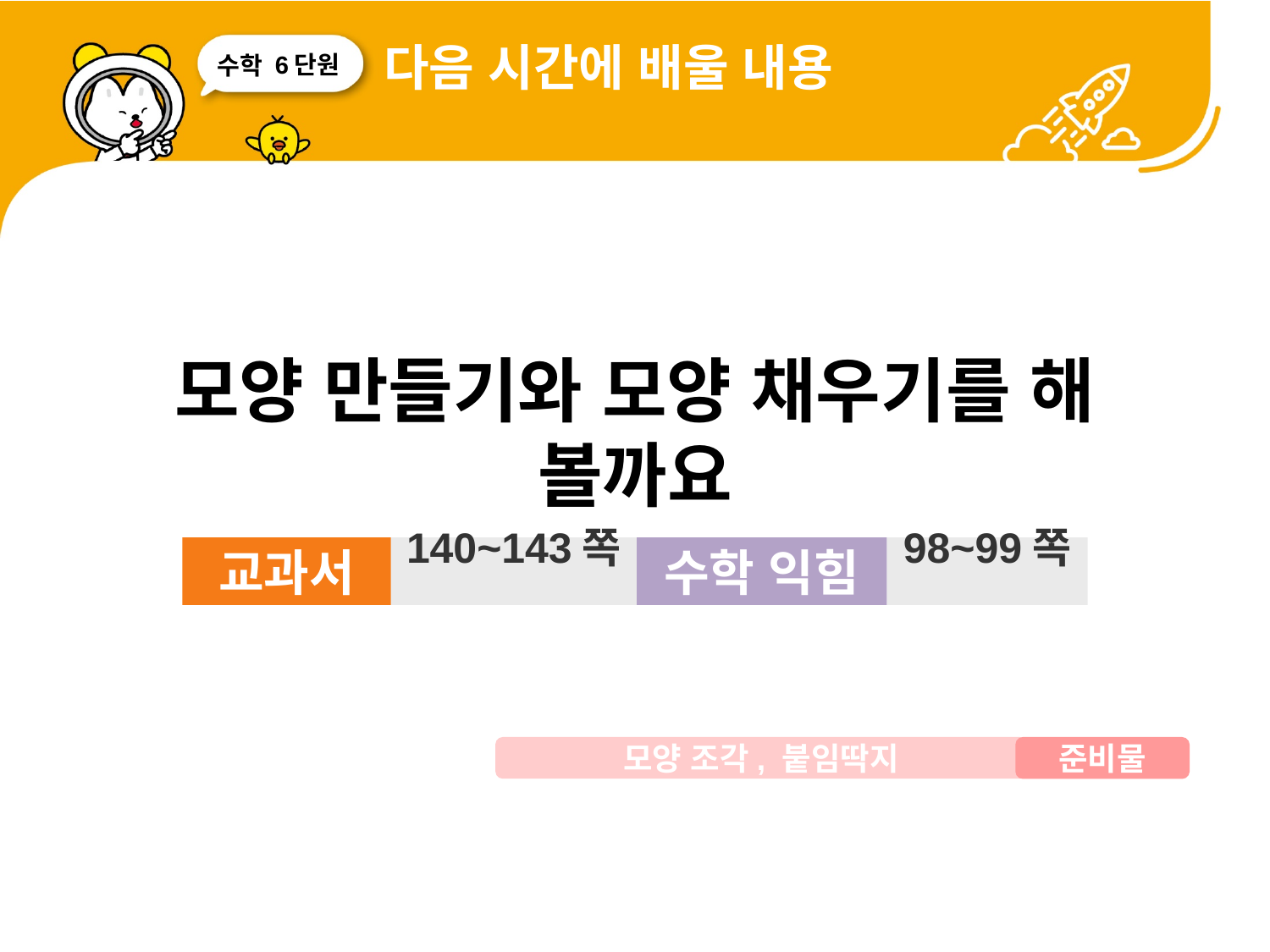

다음 시간에 배울 내용
6단원
모양 만들기와 모양 채우기를 해 볼까요
교과서
140~143쪽
수학 익힘
98~99쪽
모양 조각, 붙임딱지
준비물